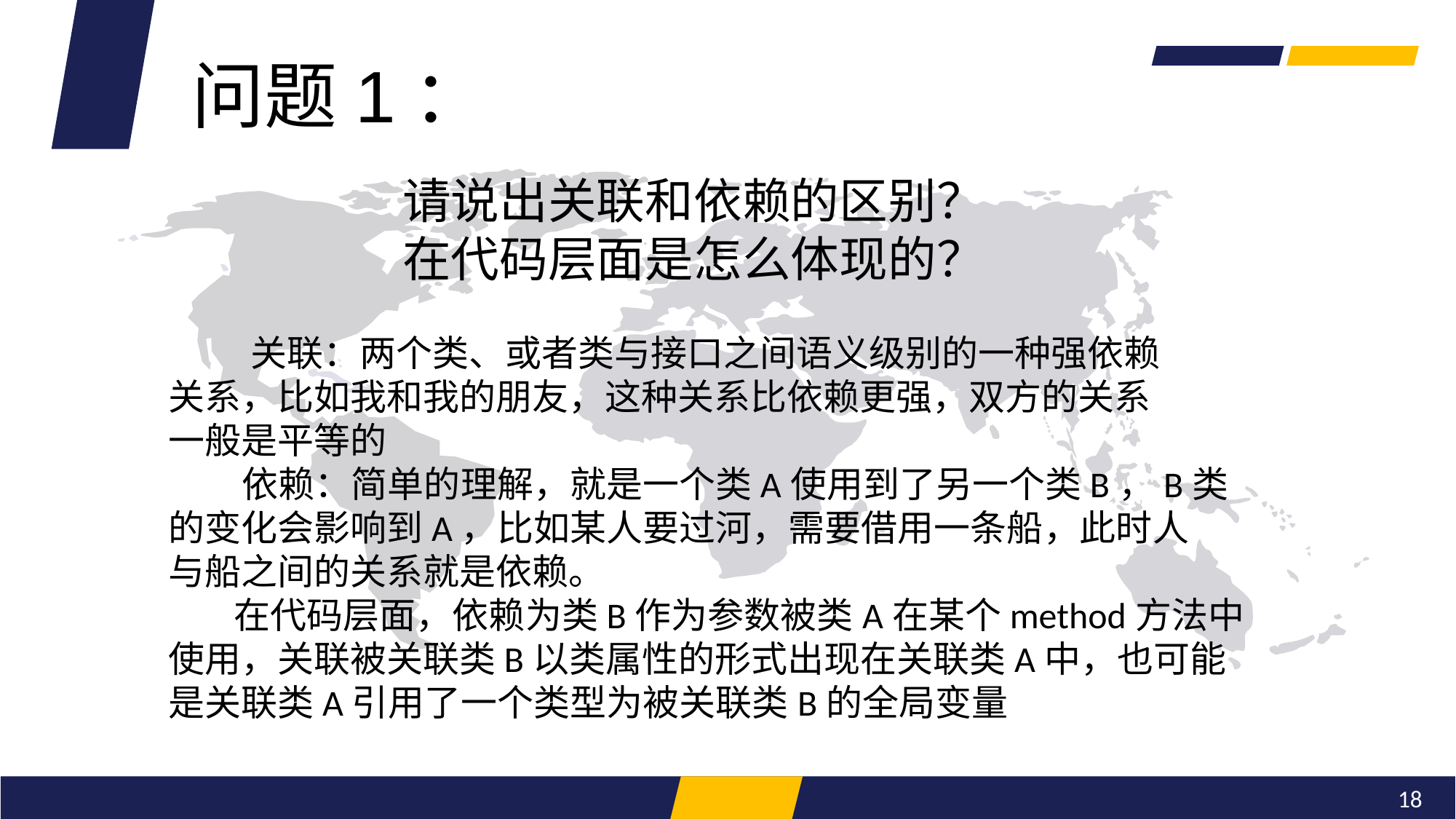

问题1：

请说出关联和依赖的区别？
在代码层面是怎么体现的？

         关联：两个类、或者类与接口之间语义级别的一种强依赖
关系，比如我和我的朋友，这种关系比依赖更强，双方的关系
一般是平等的
        依赖：简单的理解，就是一个类A使用到了另一个类B，B类
的变化会影响到A，比如某人要过河，需要借用一条船，此时人
与船之间的关系就是依赖。
       在代码层面，依赖为类B作为参数被类A在某个method方法中
使用，关联被关联类B以类属性的形式出现在关联类A中，也可能
是关联类A引用了一个类型为被关联类B的全局变量
18